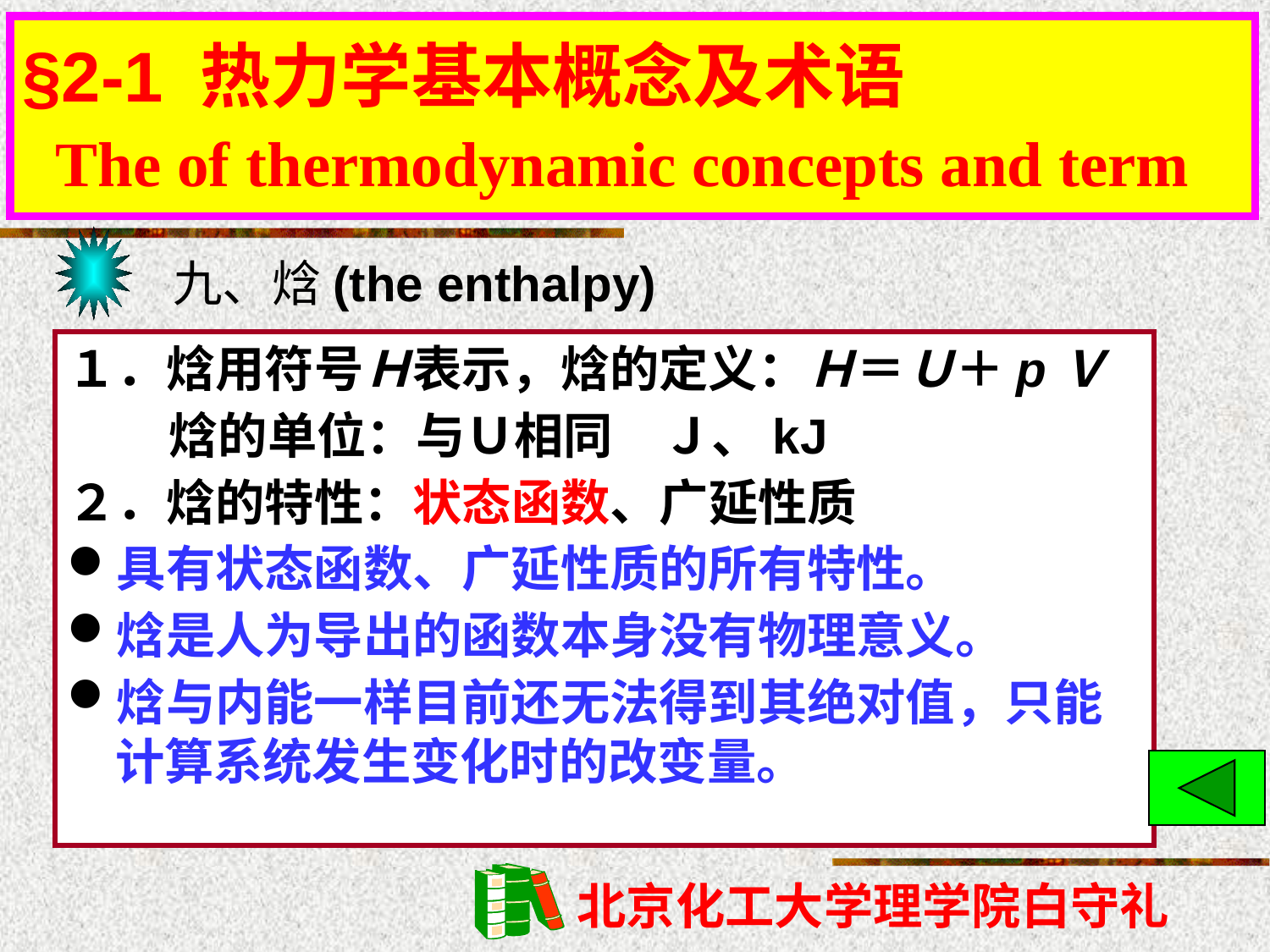

§2-1 热力学基本概念及术语
 The of thermodynamic concepts and term
# §2-1 热力学基本概念及术语

九、焓(the enthalpy)

１．焓用符号Ｈ表示，焓的定义：Ｈ＝Ｕ＋pＶ
        焓的单位：与Ｕ相同　Ｊ、kJ
２．焓的特性：状态函数、广延性质
具有状态函数、广延性质的所有特性。
焓是人为导出的函数本身没有物理意义。
焓与内能一样目前还无法得到其绝对值，只能计算系统发生变化时的改变量。